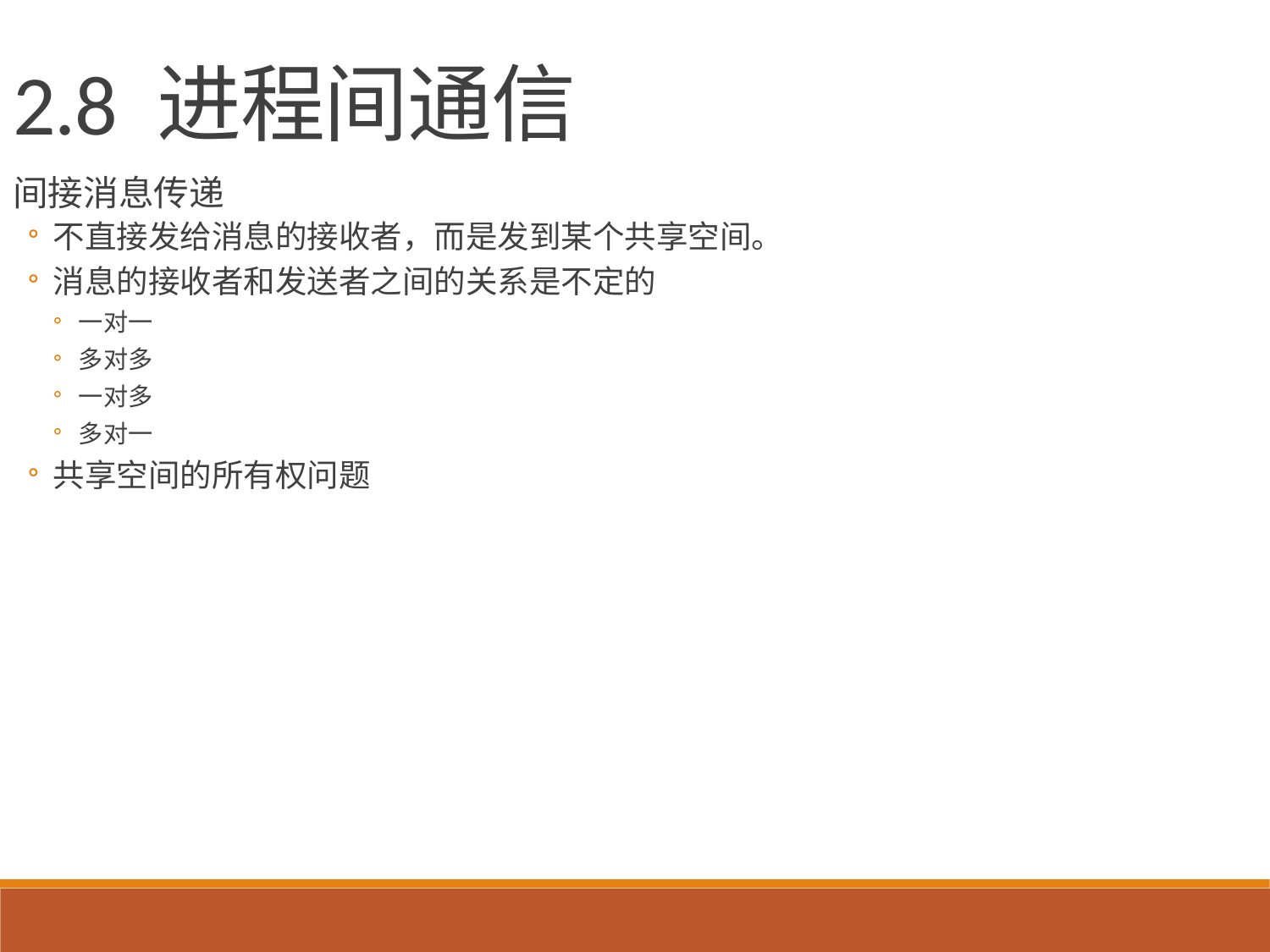

2.8 进程间通信
间接消息传递
不直接发给消息的接收者，而是发到某个共享空间。
消息的接收者和发送者之间的关系是不定的
一对一
多对多
一对多
多对一
共享空间的所有权问题